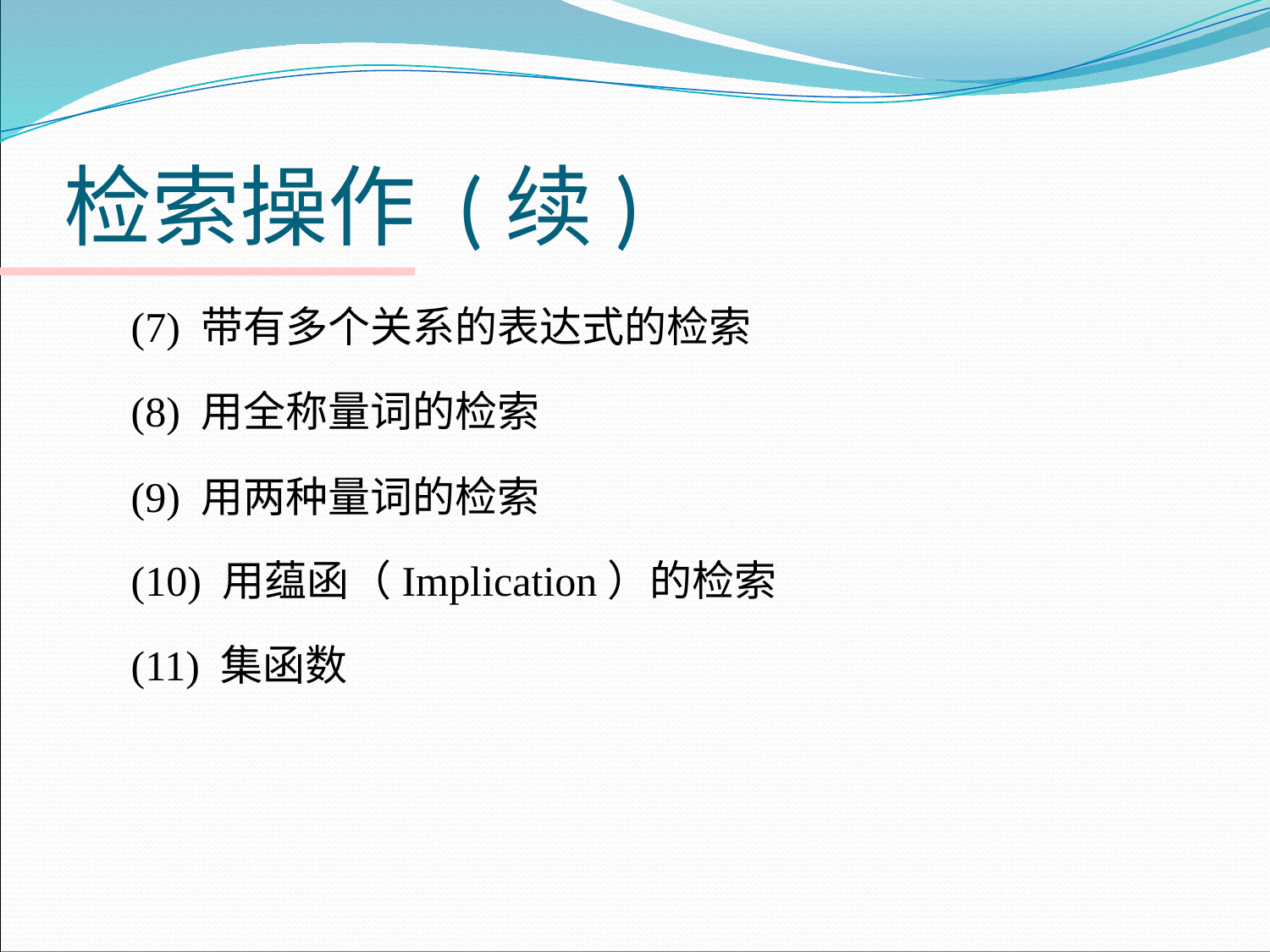

# 检索操作 (续)
(7) 带有多个关系的表达式的检索
(8) 用全称量词的检索
(9) 用两种量词的检索
(10) 用蕴函（Implication）的检索
(11) 集函数

203